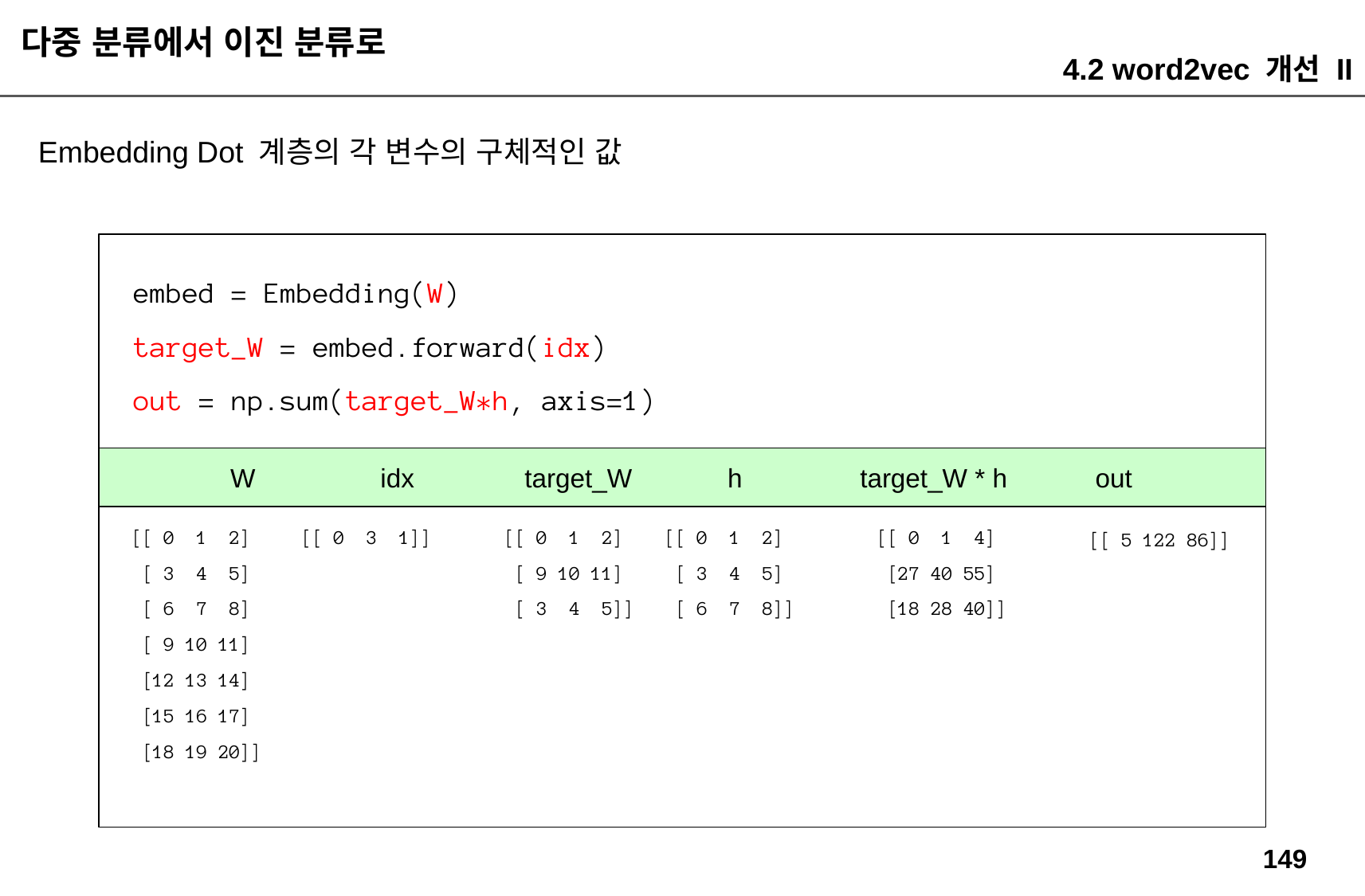

다중 분류에서 이진 분류로
4.2 word2vec 개선 II
Embedding Dot 계층의 각 변수의 구체적인 값

embed = Embedding(W)
target_W = embed.forward(idx)
out = np.sum(target_W*h, axis=1)
W                 idx               target_W             h                target_W * h            out

[[ 0  1  2]
 [ 3  4  5]
 [ 6  7  8]
 [ 9 10 11]
 [12 13 14]
 [15 16 17]
 [18 19 20]]
[[ 0  3  1]]
[[ 0  1  2]
 [ 9 10 11]
 [ 3  4  5]]
[[ 0  1  2]
 [ 3  4  5]
 [ 6  7  8]]
[[ 0  1  4]
 [27 40 55]
 [18 28 40]]
[[ 5 122 86]]